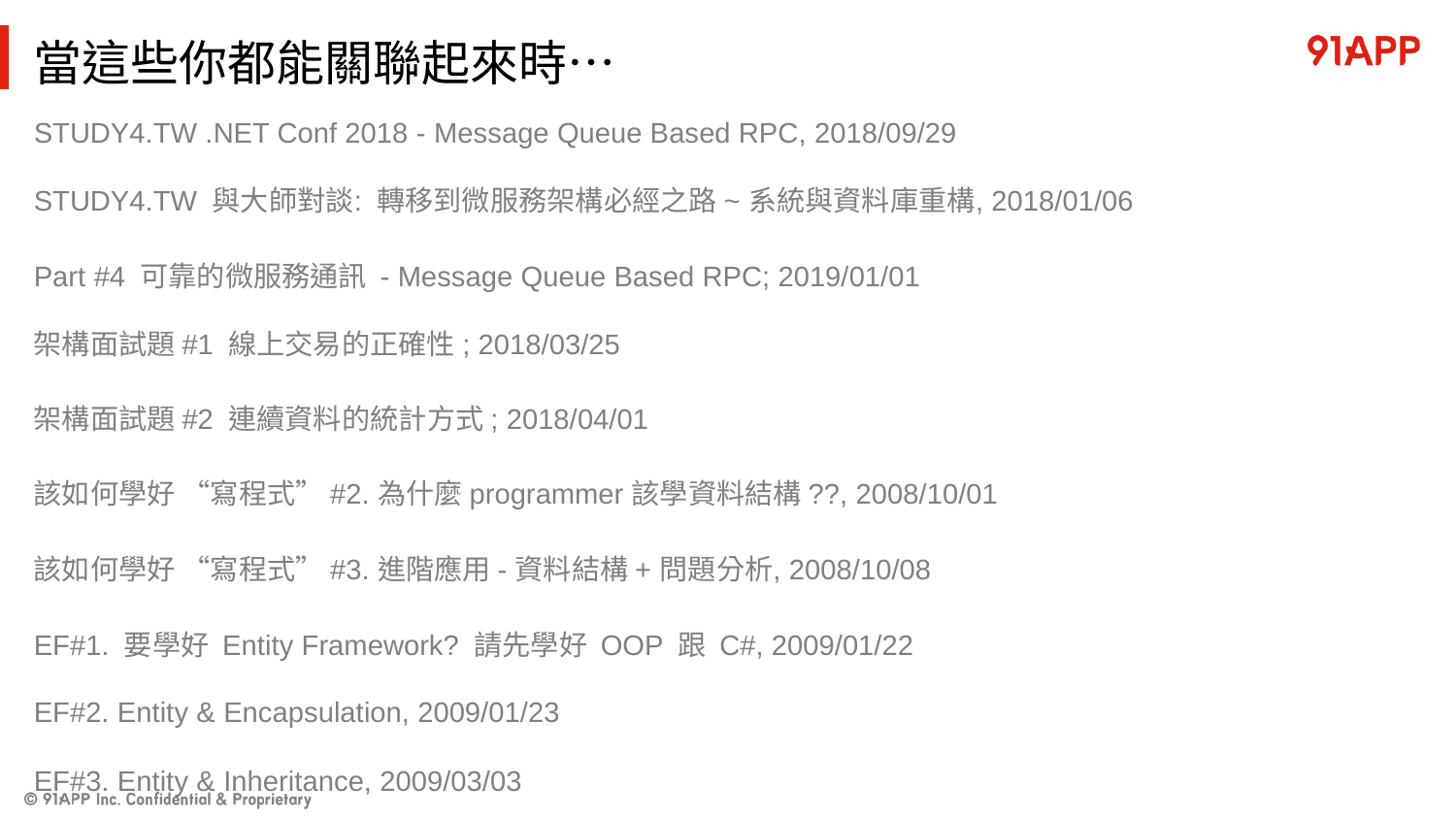

# 當這些你都能關聯起來時…
STUDY4.TW .NET Conf 2018 - Message Queue Based RPC, 2018/09/29

STUDY4.TW 與大師對談: 轉移到微服務架構必經之路 ~ 系統與資料庫重構, 2018/01/06

Part #4 可靠的微服務通訊 - Message Queue Based RPC; 2019/01/01

架構面試題 #1 線上交易的正確性; 2018/03/25

架構面試題 #2 連續資料的統計方式; 2018/04/01

該如何學好 “寫程式” #2. 為什麼 programmer 該學資料結構 ??, 2008/10/01

該如何學好 “寫程式” #3. 進階應用 - 資料結構 + 問題分析, 2008/10/08

EF#1. 要學好 Entity Framework? 請先學好 OOP 跟 C#, 2009/01/22

EF#2. Entity & Encapsulation, 2009/01/23

EF#3. Entity & Inheritance, 2009/03/03